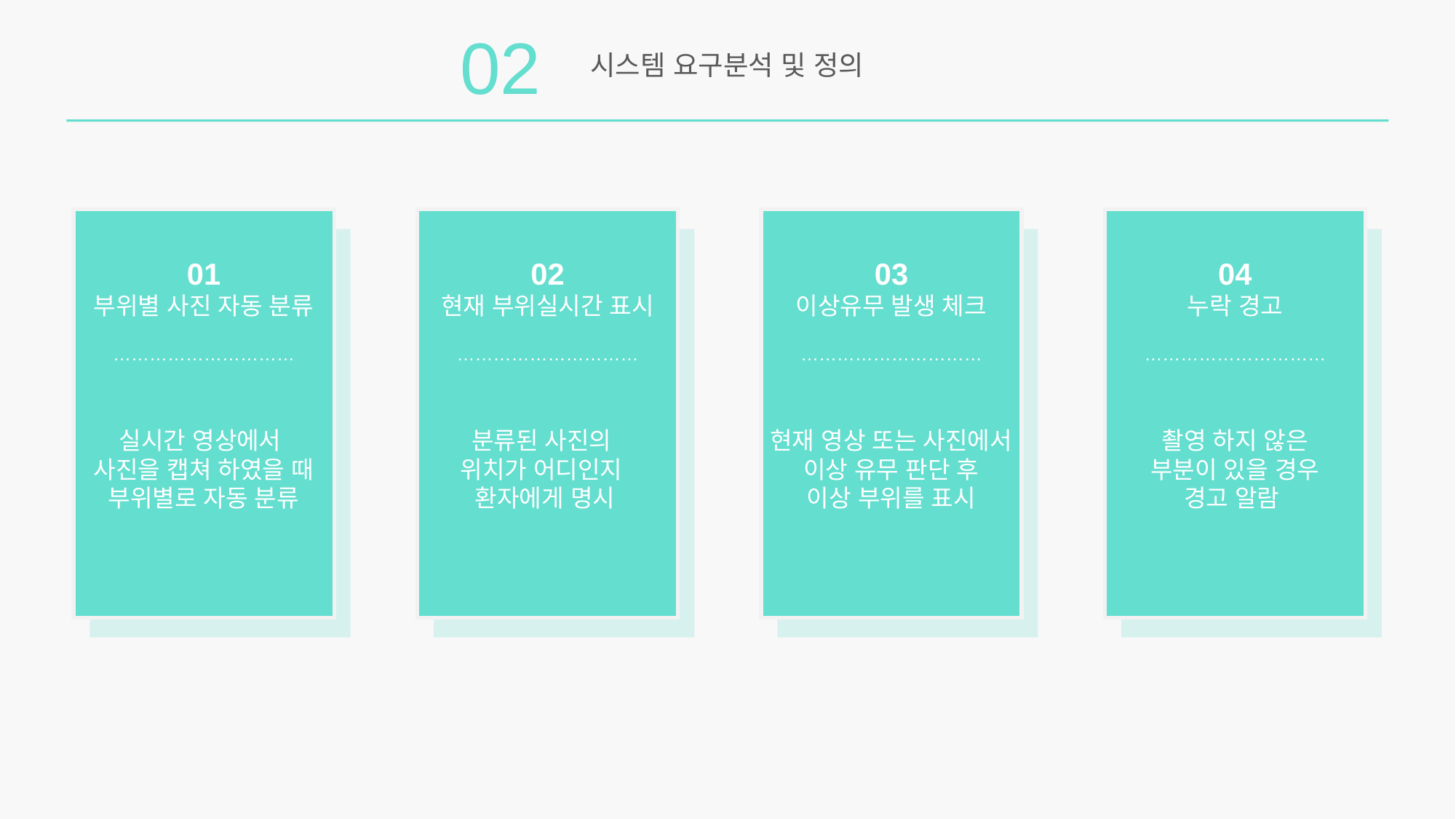

02
시스템 요구분석 및 정의

01
부위별 사진 자동 분류
…………………………

실시간 영상에서
사진을 캡쳐 하였을 때
부위별로 자동 분류

02
현재 부위실시간 표시
…………………………

분류된 사진의
위치가 어디인지
환자에게 명시

03
이상유무 발생 체크
…………………………

현재 영상 또는 사진에서
이상 유무 판단 후
이상 부위를 표시

04
누락 경고
…………………………

촬영 하지 않은
부분이 있을 경우
경고 알람